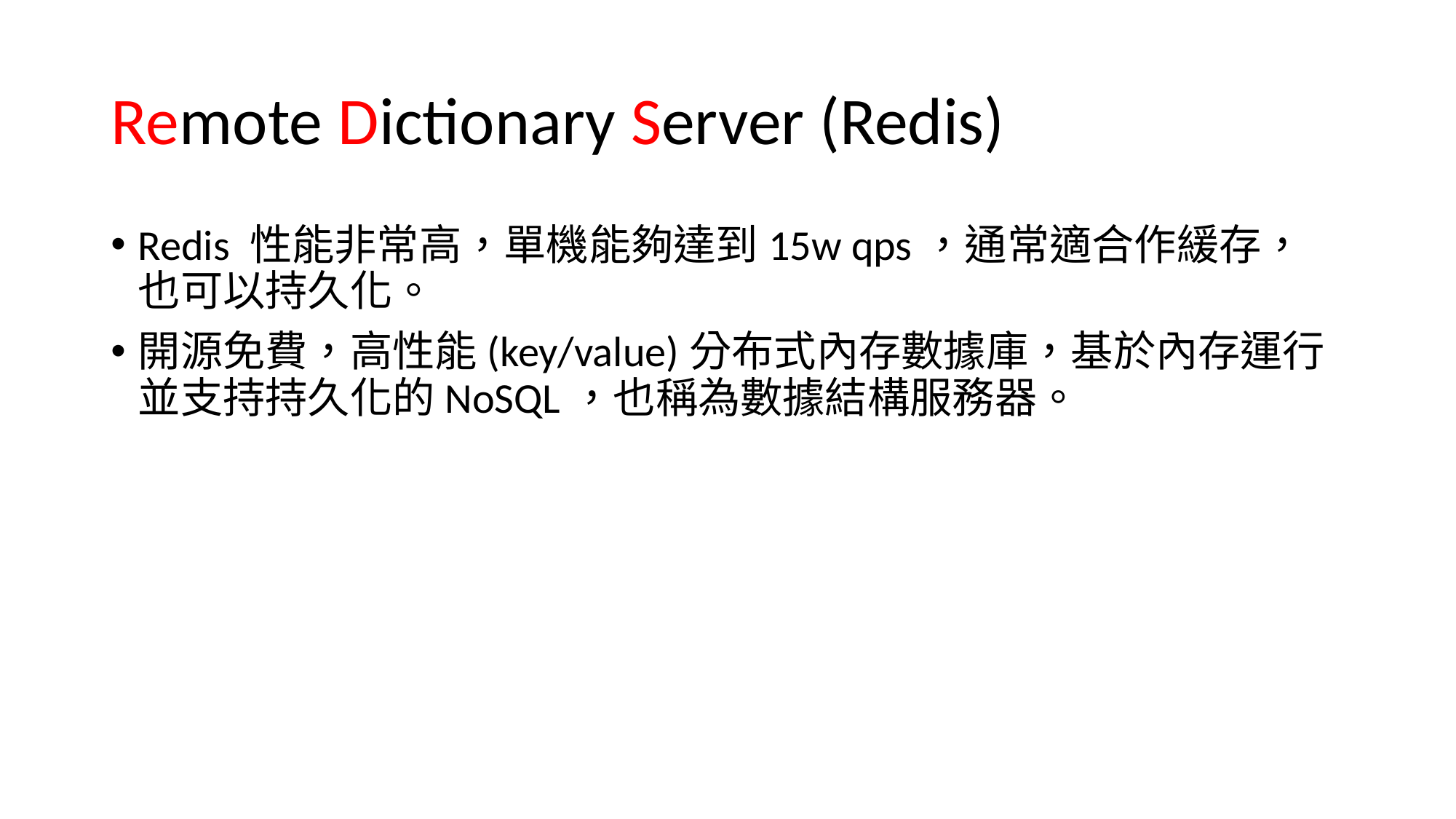

# Remote Dictionary Server (Redis)
Redis 性能非常高，單機能夠達到15w qps，通常適合作緩存，也可以持久化。
開源免費，高性能(key/value)分布式內存數據庫，基於內存運行並支持持久化的NoSQL，也稱為數據結構服務器。